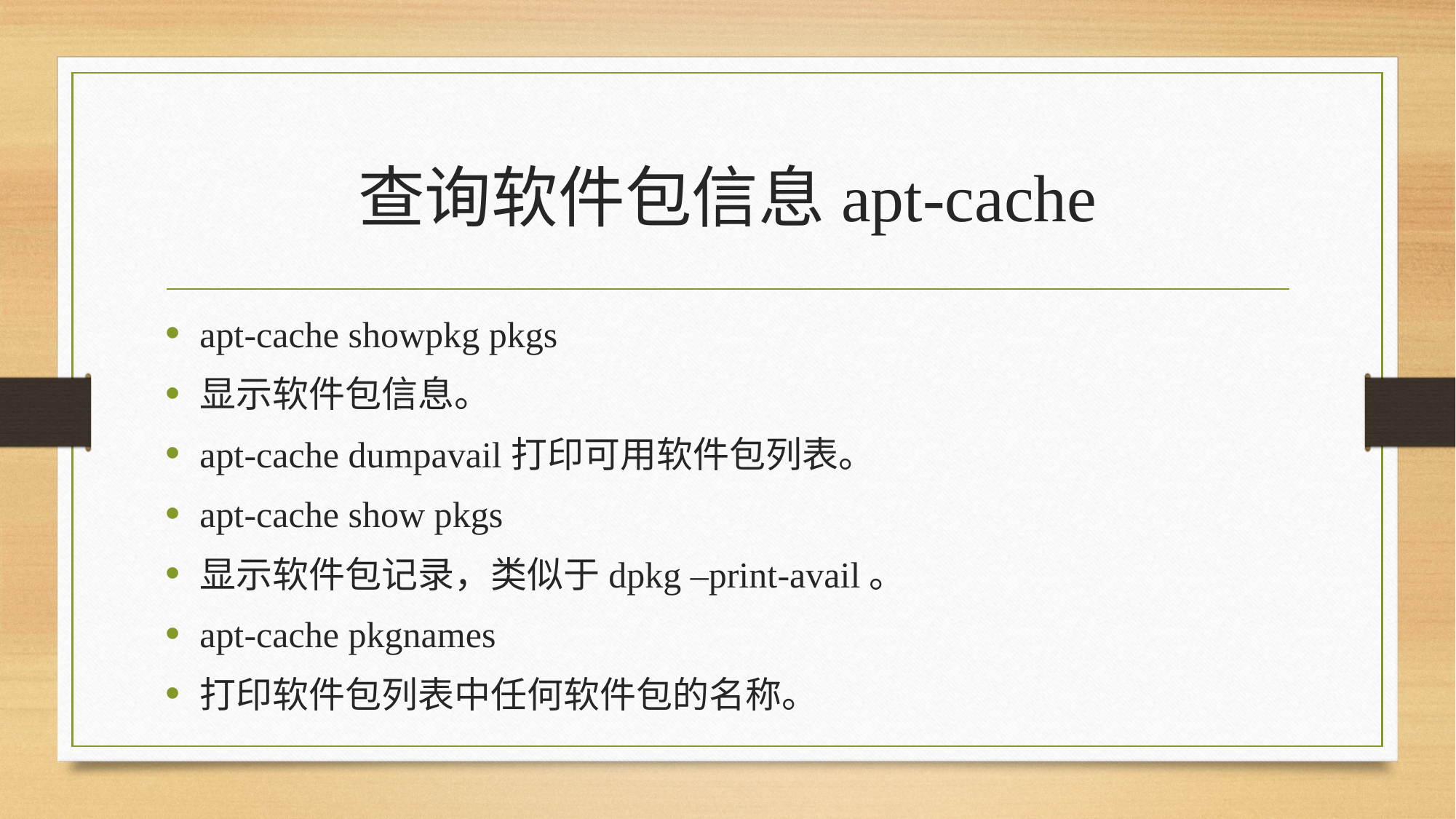

# 查询软件包信息apt-cache
apt-cache showpkg pkgs
显示软件包信息。
apt-cache dumpavail打印可用软件包列表。
apt-cache show pkgs
显示软件包记录，类似于dpkg –print-avail。
apt-cache pkgnames
打印软件包列表中任何软件包的名称。